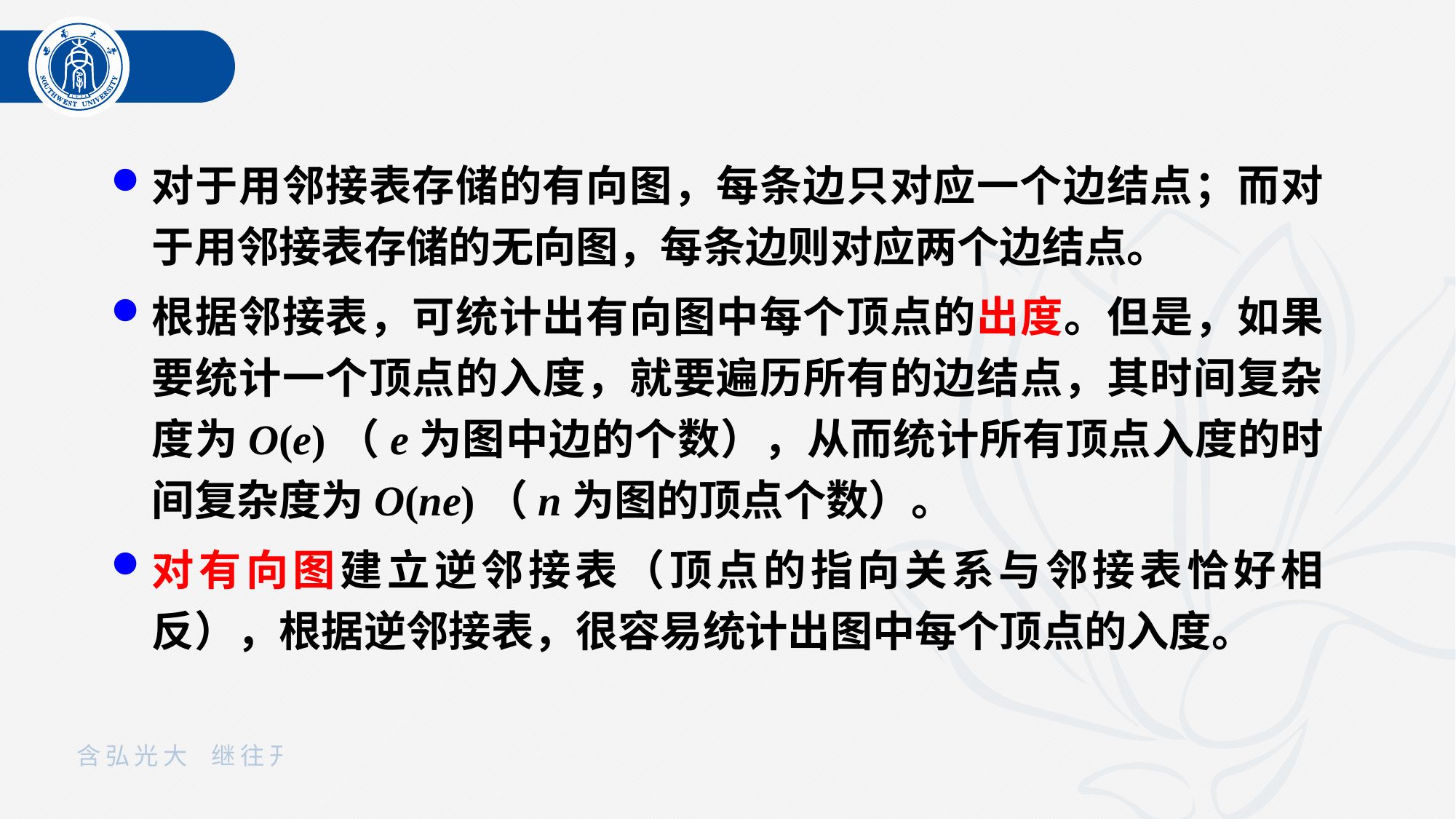

对于用邻接表存储的有向图，每条边只对应一个边结点；而对于用邻接表存储的无向图，每条边则对应两个边结点。
根据邻接表，可统计出有向图中每个顶点的出度。但是，如果要统计一个顶点的入度，就要遍历所有的边结点，其时间复杂度为O(e)（e为图中边的个数），从而统计所有顶点入度的时间复杂度为O(ne)（n为图的顶点个数）。
对有向图建立逆邻接表（顶点的指向关系与邻接表恰好相反），根据逆邻接表，很容易统计出图中每个顶点的入度。